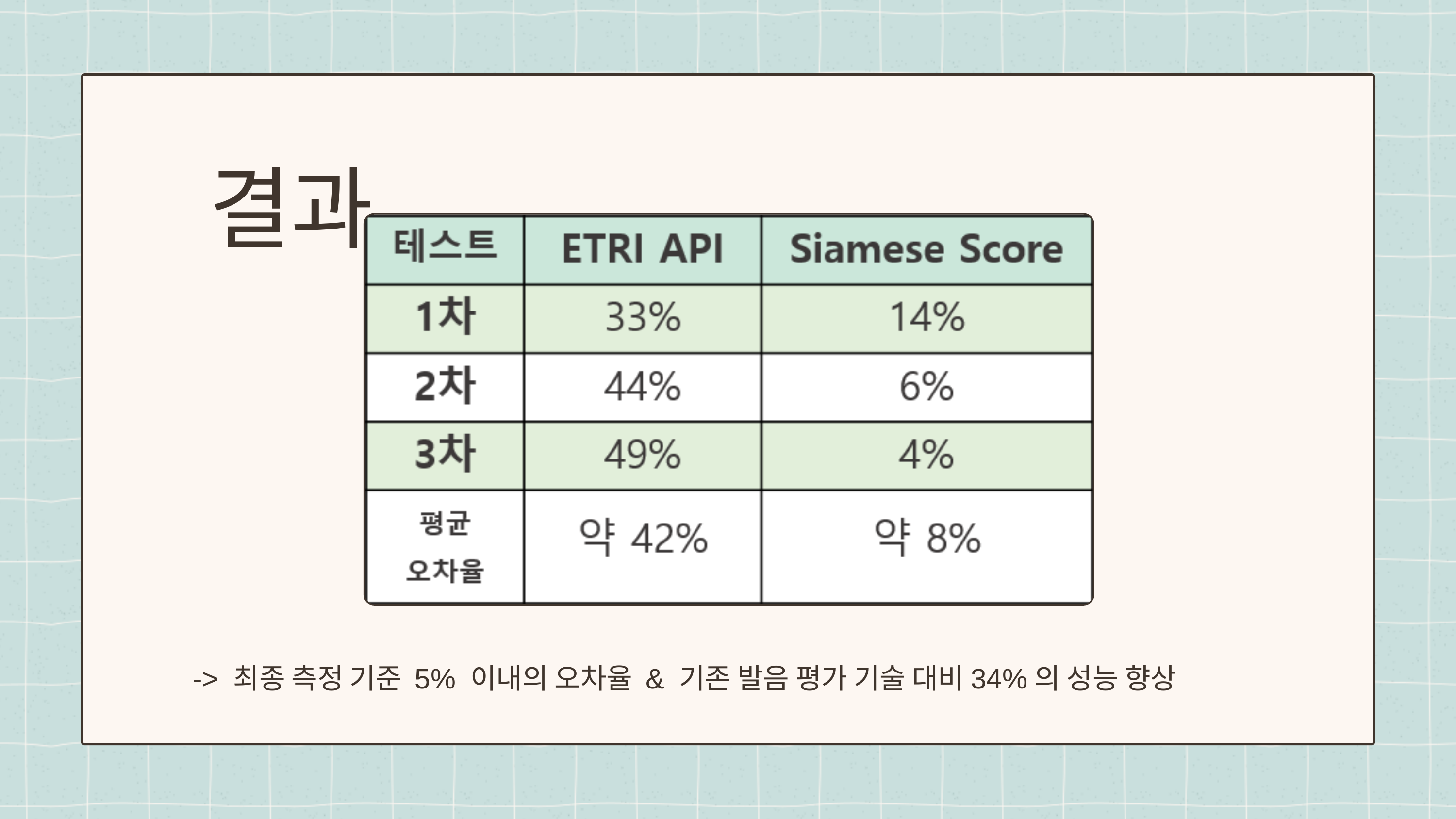

결과

-> 최종 측정 기준 5% 이내의 오차율 & 기존 발음 평가 기술 대비34%의 성능 향상